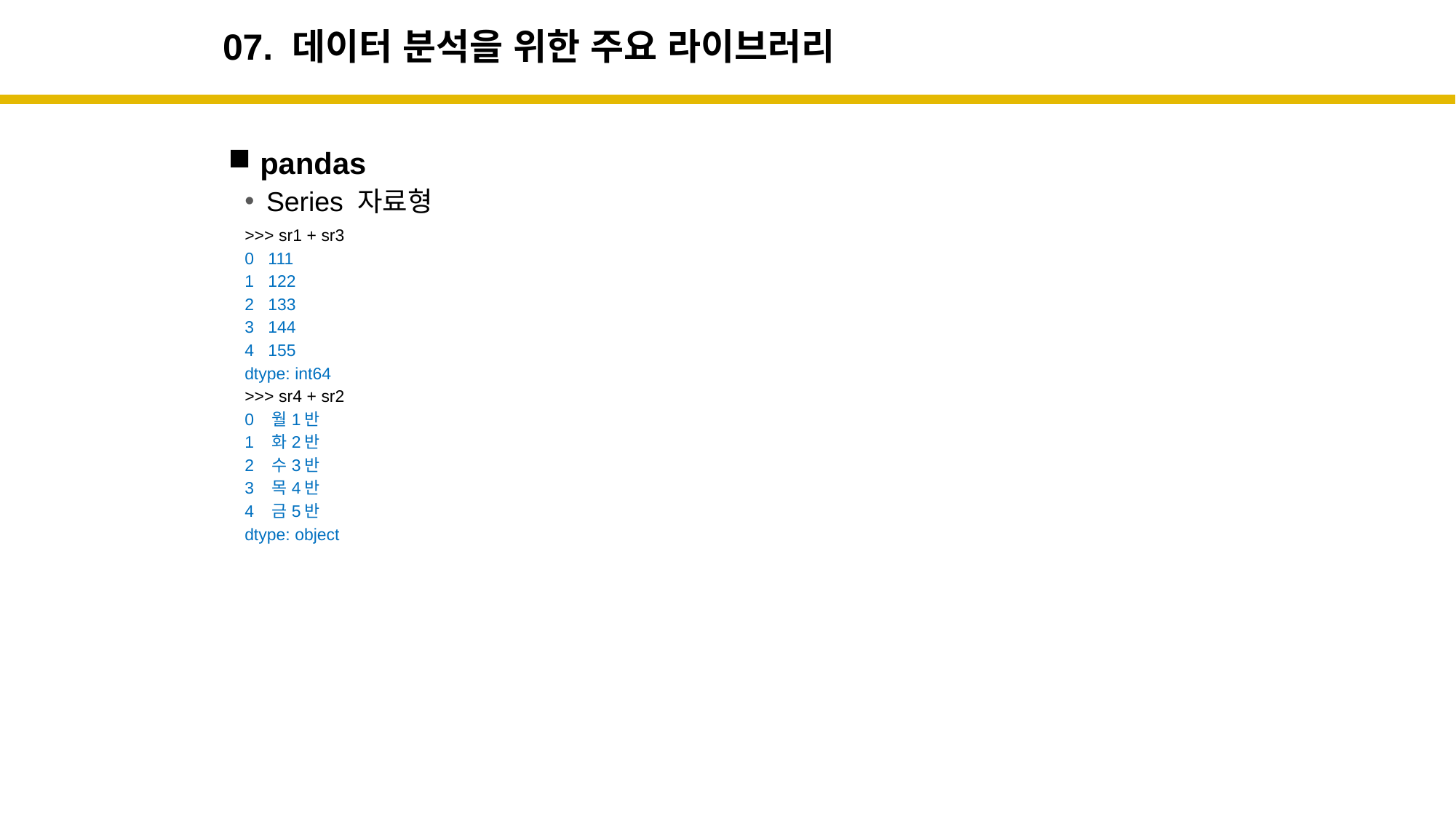

# 07. 데이터 분석을 위한 주요 라이브러리
pandas
Series 자료형
>>> sr1 + sr3
0   111
1   122
2   133
3   144
4   155
dtype: int64
>>> sr4 + sr2
0   월1반
1   화2반
2   수3반
3   목4반
4   금5반
dtype: object